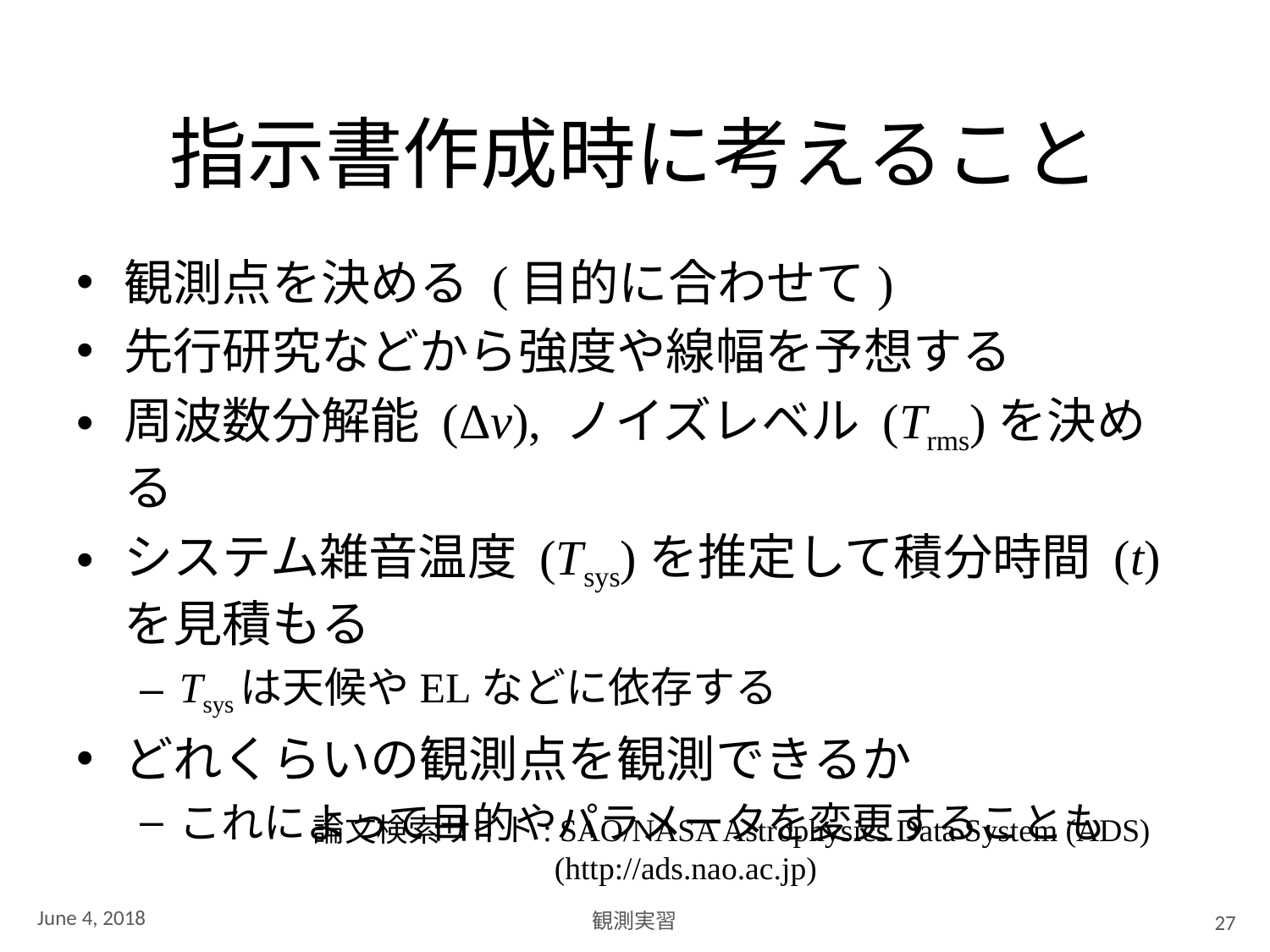

# 指示書作成時に考えること
観測点を決める (目的に合わせて)
先行研究などから強度や線幅を予想する
周波数分解能 (Δν), ノイズレベル (Trms)を決める
システム雑音温度 (Tsys)を推定して積分時間 (t)を見積もる
Tsysは天候やELなどに依存する
どれくらいの観測点を観測できるか
これによって目的やパラメータを変更することも
論文検索サイト: SAO/NASA Astrophysics Data System (ADS)
                              (http://ads.nao.ac.jp)
June 4, 2018
観測実習
27